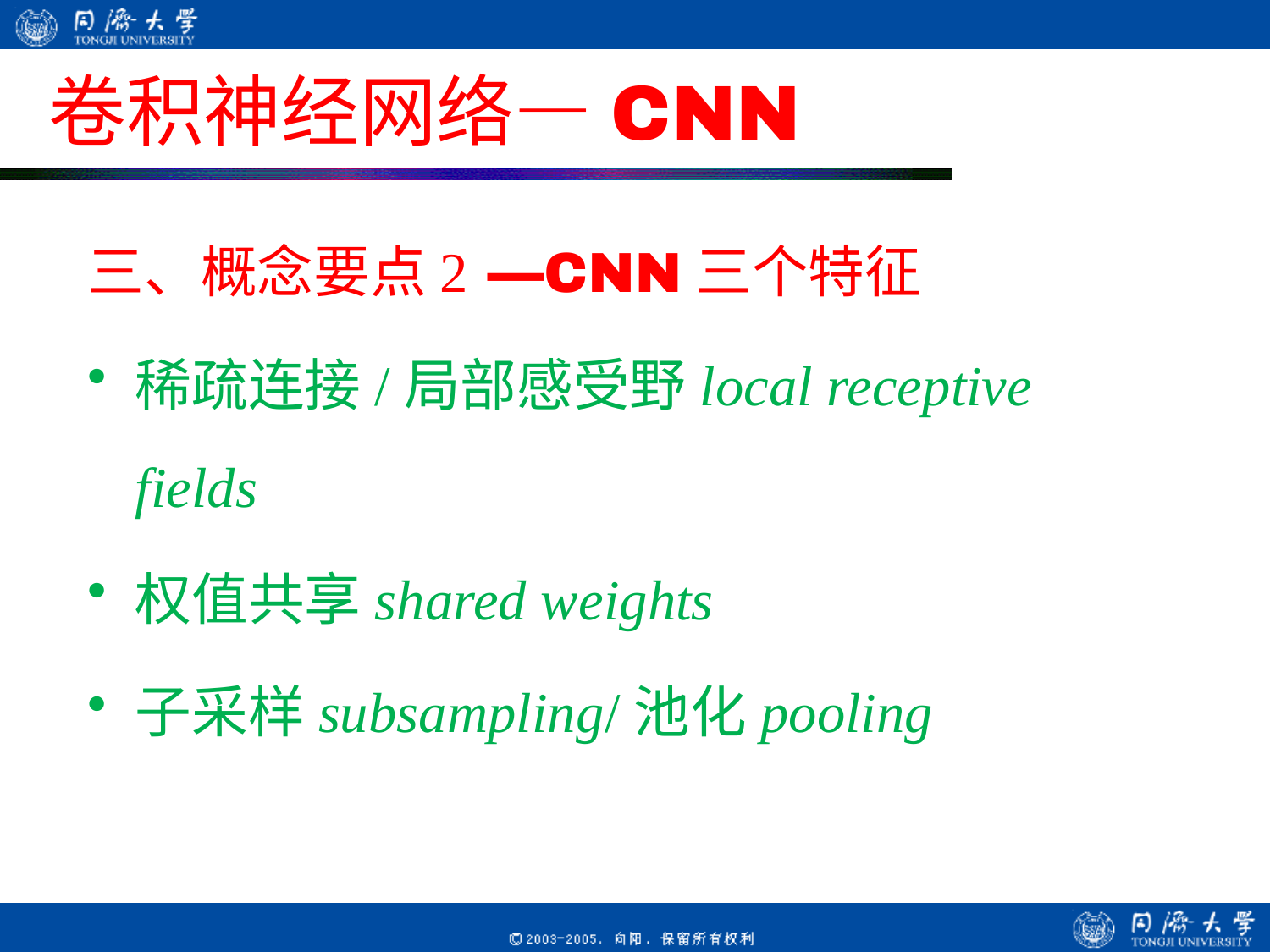

# 卷积神经网络—CNN
三、概念要点2 —CNN三个特征
稀疏连接/局部感受野local receptive fields
权值共享shared weights
子采样subsampling/池化pooling